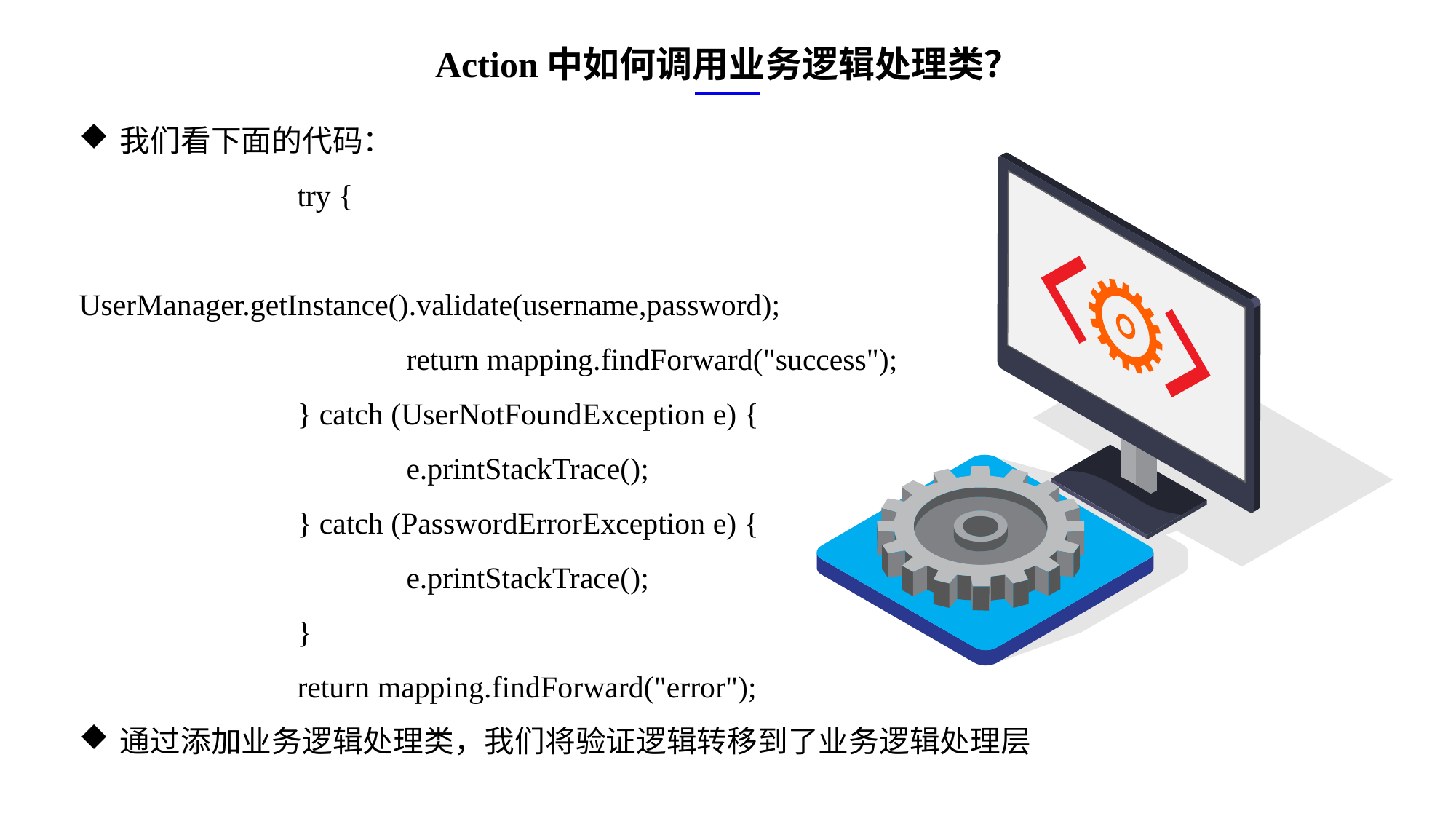

Action中如何调用业务逻辑处理类？
我们看下面的代码：
		try {
			UserManager.getInstance().validate(username,password);
			return mapping.findForward("success");
		} catch (UserNotFoundException e) {
			e.printStackTrace();
		} catch (PasswordErrorException e) {
			e.printStackTrace();
		}
		return mapping.findForward("error");
通过添加业务逻辑处理类，我们将验证逻辑转移到了业务逻辑处理层

e7d195523061f1c0ae0eb3eed39d2bcef4622b2499a05fe6567B54A876BEB457BD1EB8EBE9915191D1FA2E860D28D251AB291D9CBBDD28D4BD16020FD75D8281481517FC21E86E4C931520AFA1087E92E357E3DB373CA326F6F926B1A67F681E99E875FFD293B2C32B3919AE4D43F9436862A7DD54F9346DF3662D8AB7319030EF75D53FF682DE13